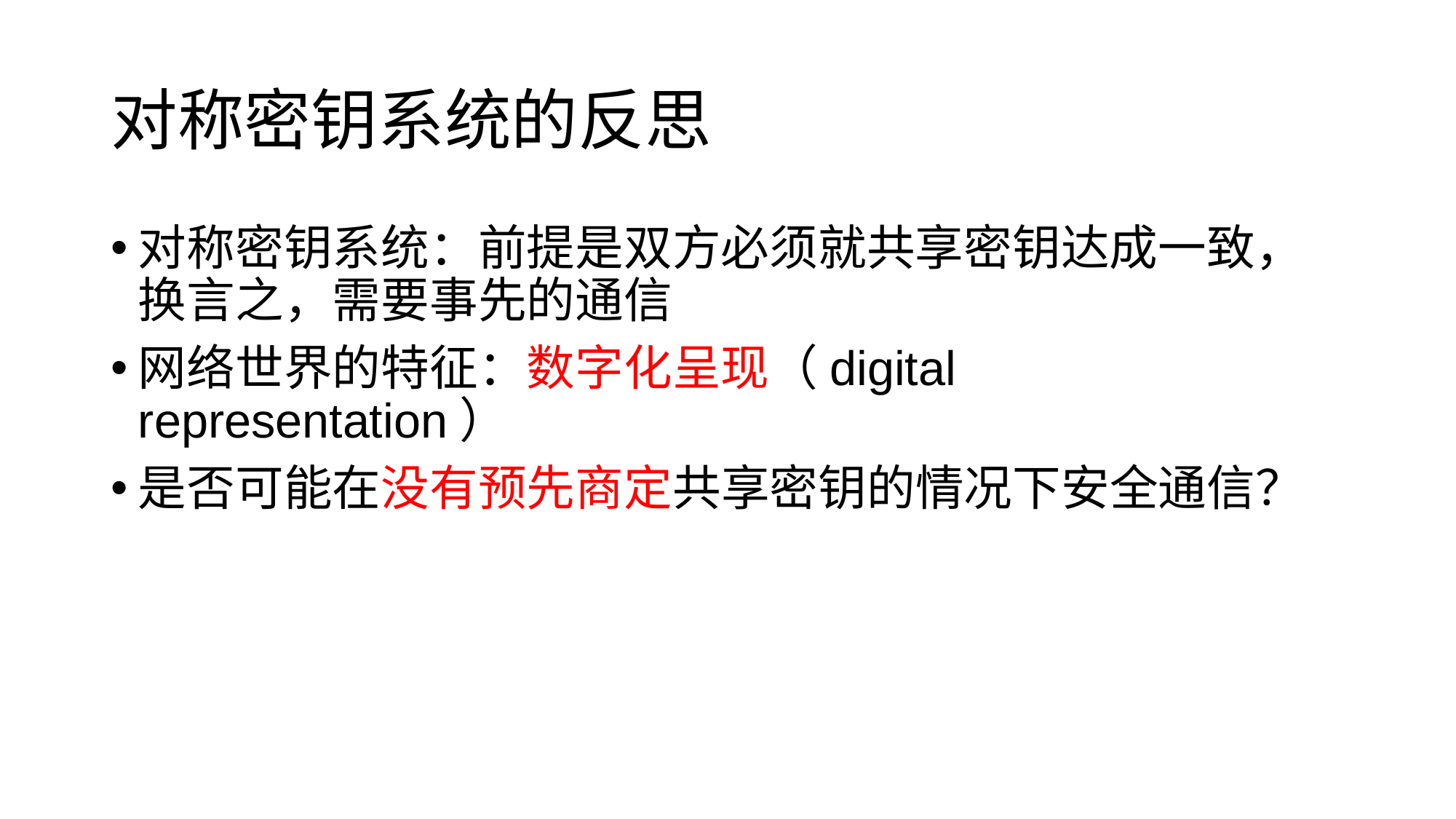

# 对称密钥系统的反思
对称密钥系统：前提是双方必须就共享密钥达成一致，换言之，需要事先的通信
网络世界的特征：数字化呈现（digital representation）
是否可能在没有预先商定共享密钥的情况下安全通信？